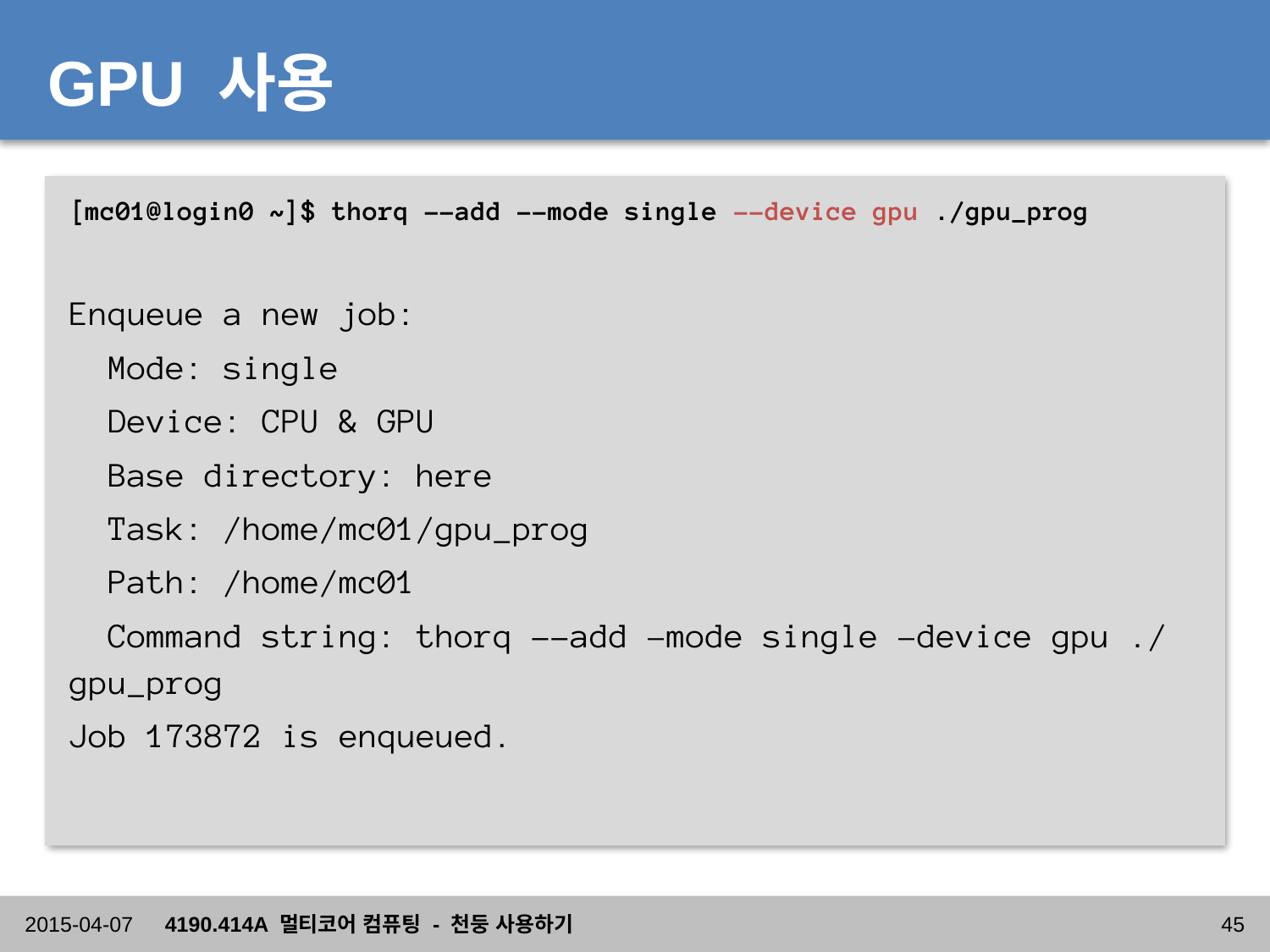

# GPU 사용
[mc01@login0 ~]$ thorq --add --mode single --device gpu ./gpu_prog

Enqueue a new job:
  Mode: single
  Device: CPU & GPU
  Base directory: here
  Task: /home/mc01/gpu_prog
  Path: /home/mc01
  Command string: thorq --add –mode single –device gpu ./gpu_prog
Job 173872 is enqueued.
2015-04-07
4190.414A 멀티코어 컴퓨팅 - 천둥 사용하기
45